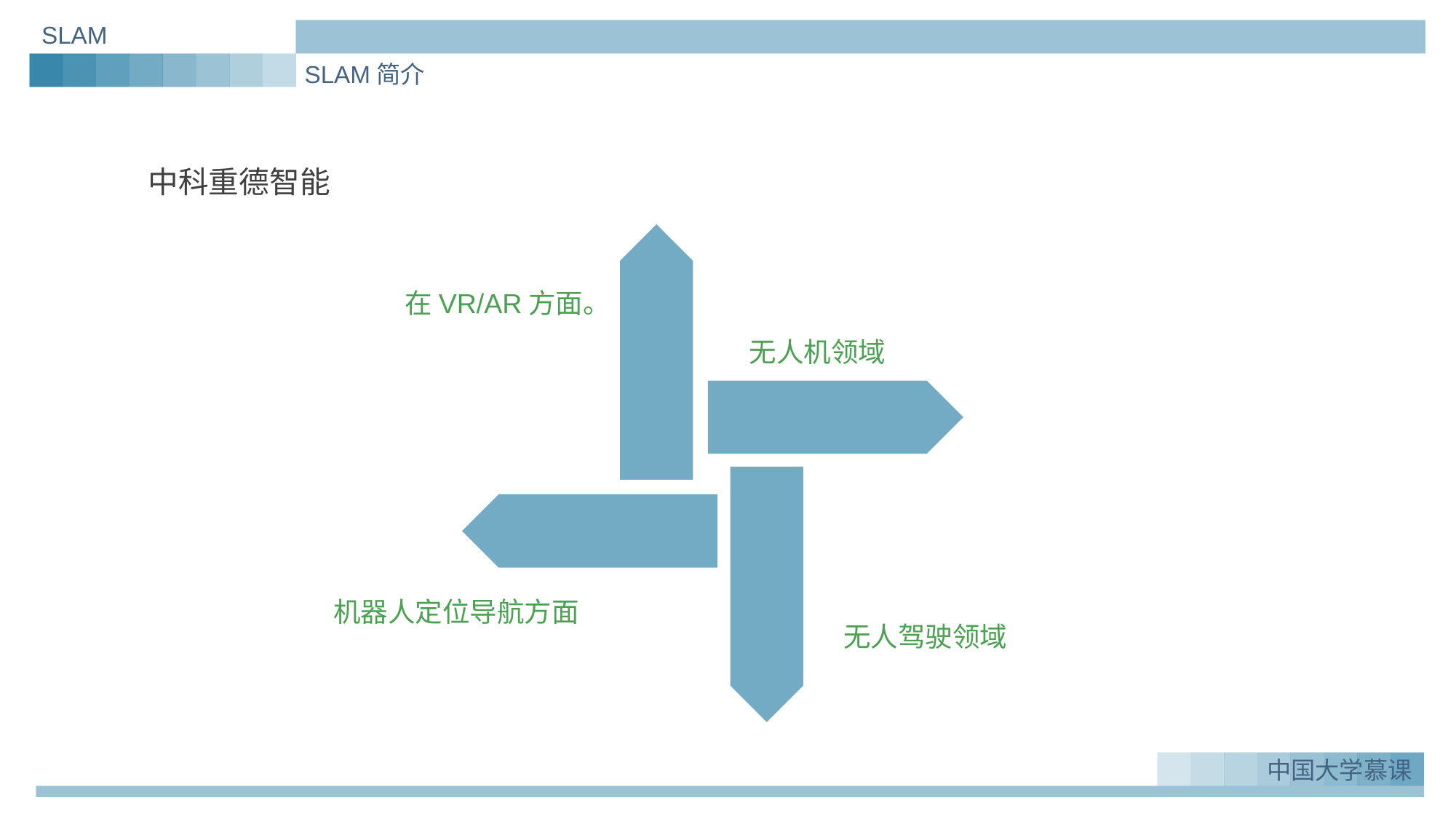

SLAM
SLAM简介
中科重德智能
在VR/AR方面。

无人机领域

机器人定位导航方面

无人驾驶领域
中国大学慕课